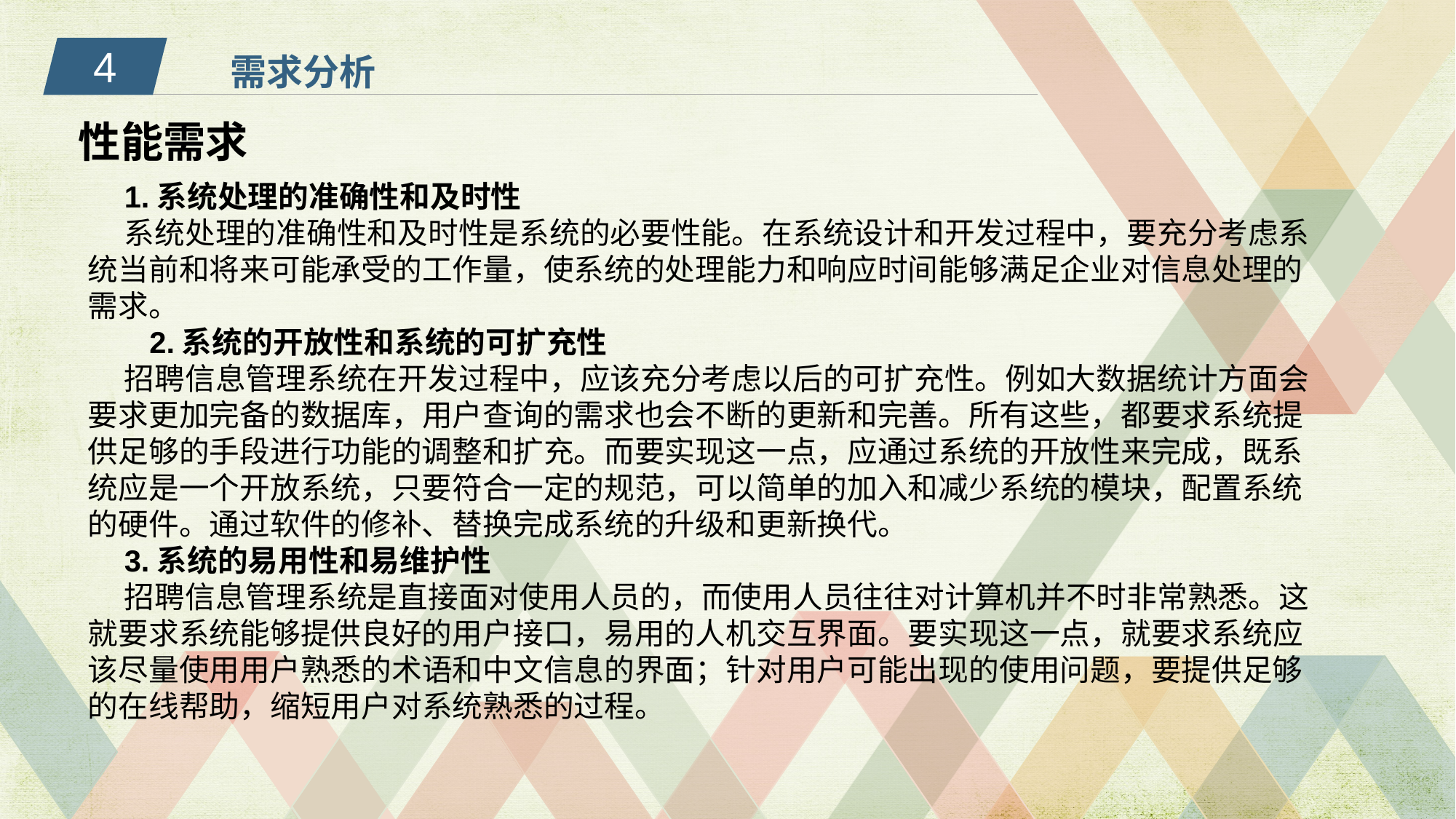

4

需求分析
性能需求

1.系统处理的准确性和及时性
系统处理的准确性和及时性是系统的必要性能。在系统设计和开发过程中，要充分考虑系统当前和将来可能承受的工作量，使系统的处理能力和响应时间能够满足企业对信息处理的需求。
   2.系统的开放性和系统的可扩充性
招聘信息管理系统在开发过程中，应该充分考虑以后的可扩充性。例如大数据统计方面会要求更加完备的数据库，用户查询的需求也会不断的更新和完善。所有这些，都要求系统提供足够的手段进行功能的调整和扩充。而要实现这一点，应通过系统的开放性来完成，既系统应是一个开放系统，只要符合一定的规范，可以简单的加入和减少系统的模块，配置系统的硬件。通过软件的修补、替换完成系统的升级和更新换代。
3.系统的易用性和易维护性
招聘信息管理系统是直接面对使用人员的，而使用人员往往对计算机并不时非常熟悉。这就要求系统能够提供良好的用户接口，易用的人机交互界面。要实现这一点，就要求系统应该尽量使用用户熟悉的术语和中文信息的界面；针对用户可能出现的使用问题，要提供足够的在线帮助，缩短用户对系统熟悉的过程。